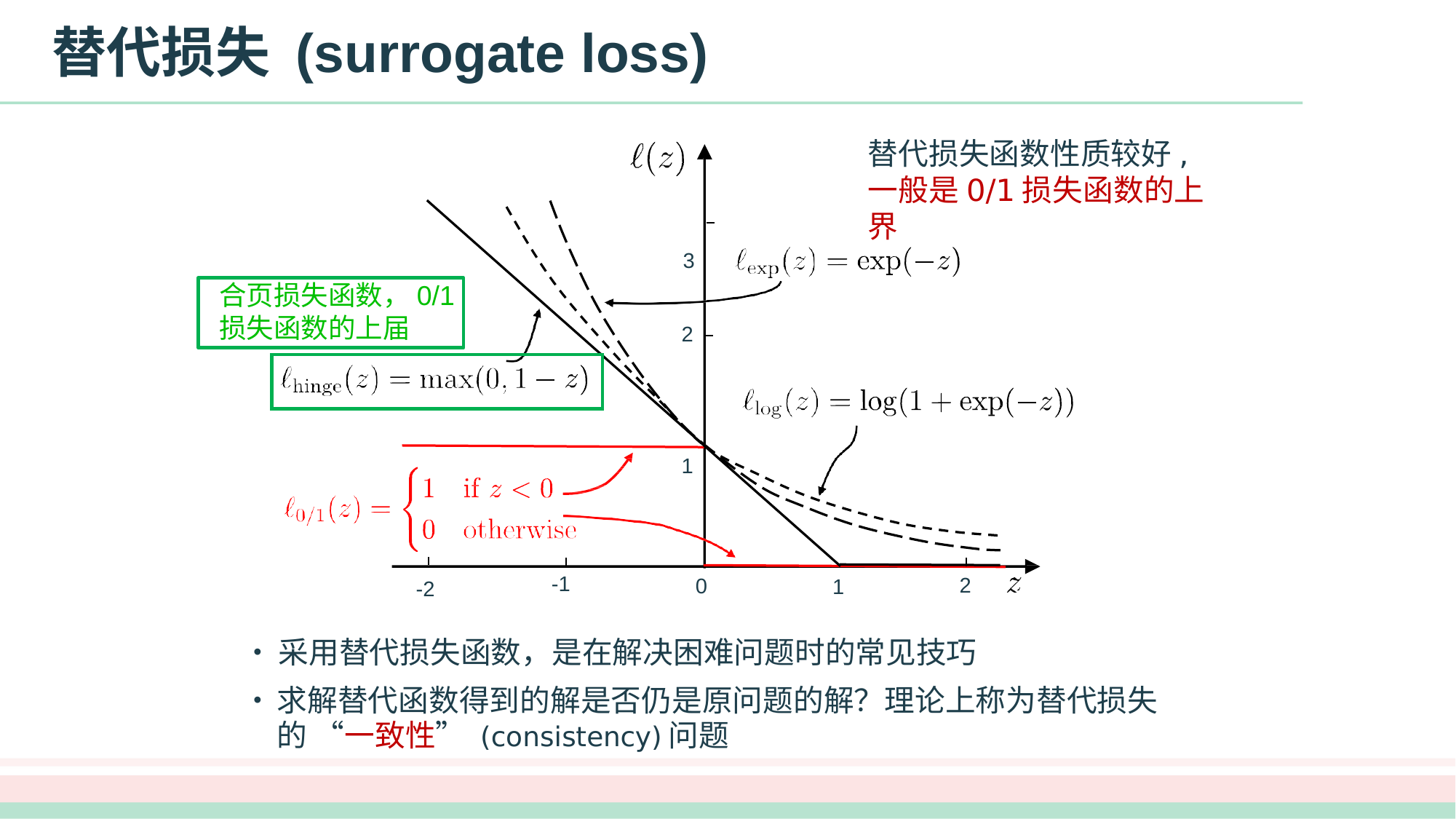

# 替代损失 (surrogate loss)
替代损失函数性质较好, 一般是0/1损失函数的上界
3

合页损失函数，0/1损失函数的上届

2

1

-1
2
0
1
-2

•	采用替代损失函数，是在解决困难问题时的常见技巧
•	求解替代函数得到的解是否仍是原问题的解？理论上称为替代损失的 “一致性” (consistency)问题